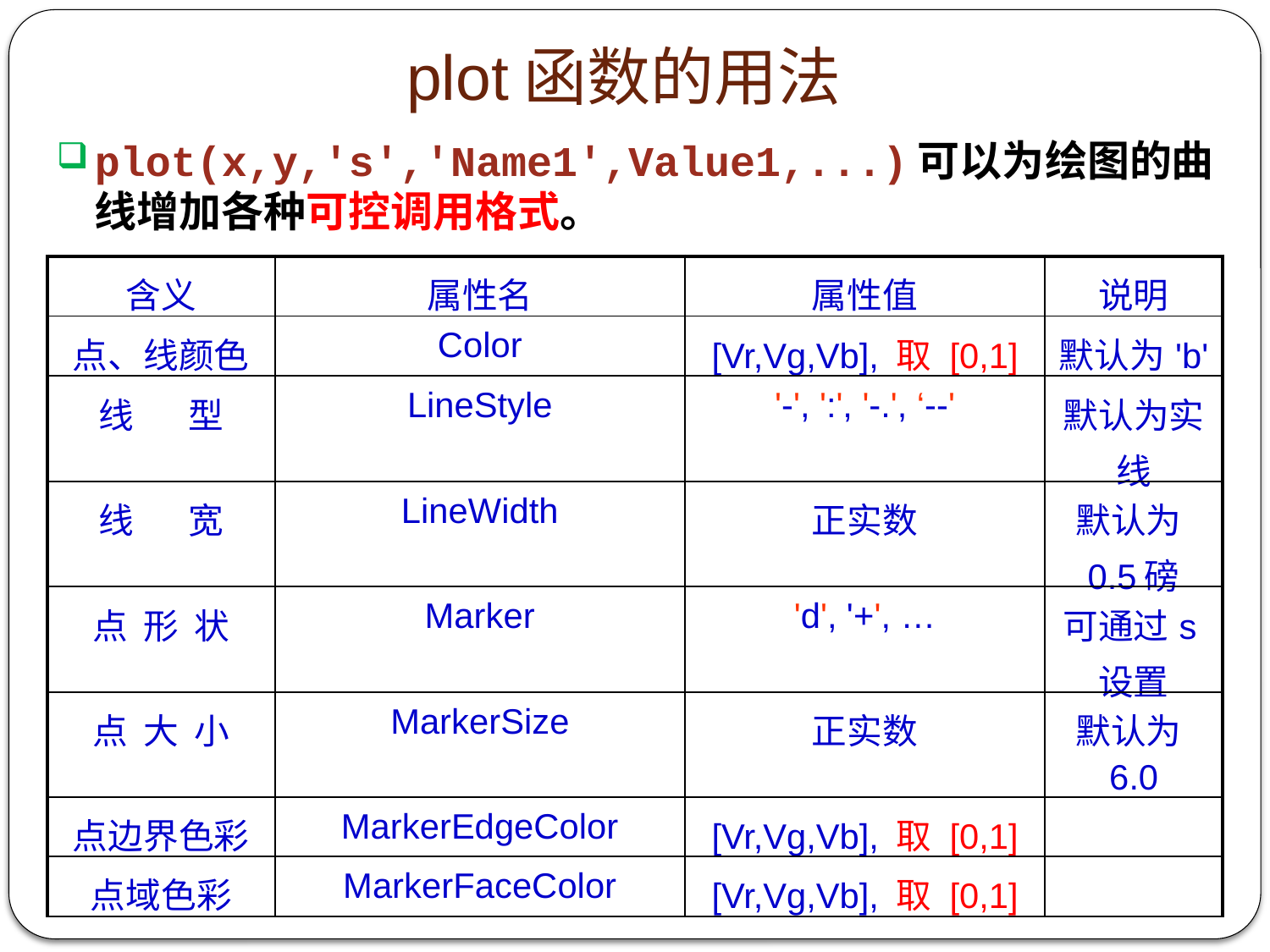

# plot函数的用法
plot(x,y,'s','Name1',Value1,...)可以为绘图的曲线增加各种可控调用格式。
| 含义 | 属性名 | 属性值 | 说明 |
| --- | --- | --- | --- |
| 点、线颜色 | Color | [Vr,Vg,Vb], 取 [0,1] | 默认为'b' |
| 线 型 | LineStyle | '-', ':', '-.', ‘--' | 默认为实线 |
| 线 宽 | LineWidth | 正实数 | 默认为0.5磅 |
| 点 形 状 | Marker | 'd', '+', … | 可通过s设置 |
| 点 大 小 | MarkerSize | 正实数 | 默认为6.0 |
| 点边界色彩 | MarkerEdgeColor | [Vr,Vg,Vb], 取 [0,1] |  |
| 点域色彩 | MarkerFaceColor | [Vr,Vg,Vb], 取 [0,1] |  |